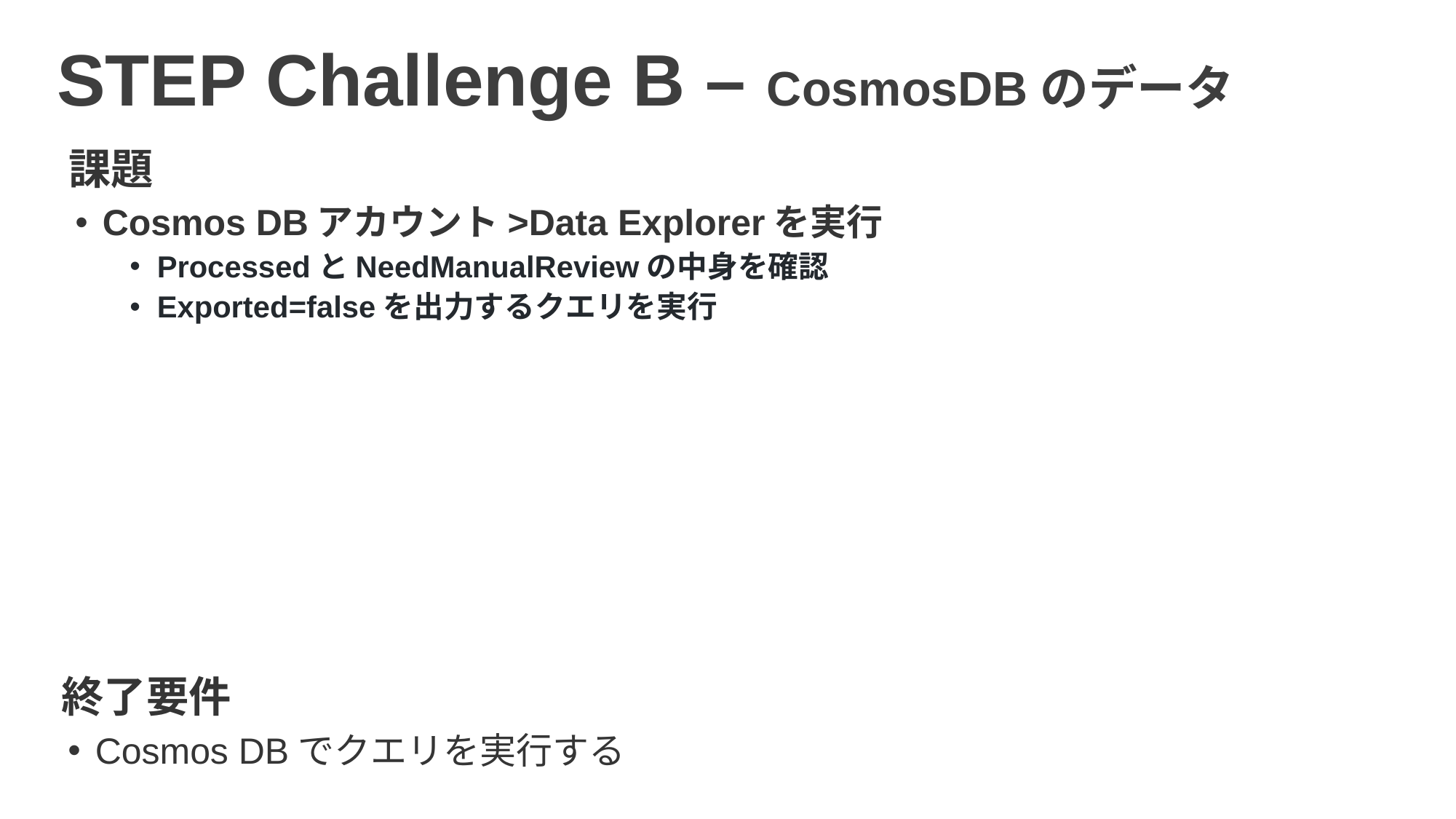

STEP Challenge B – CosmosDBのデータ
課題
Cosmos DBアカウント>Data Explorerを実行
ProcessedとNeedManualReviewの中身を確認
Exported=falseを出力するクエリを実行
終了要件
Cosmos DBでクエリを実行する